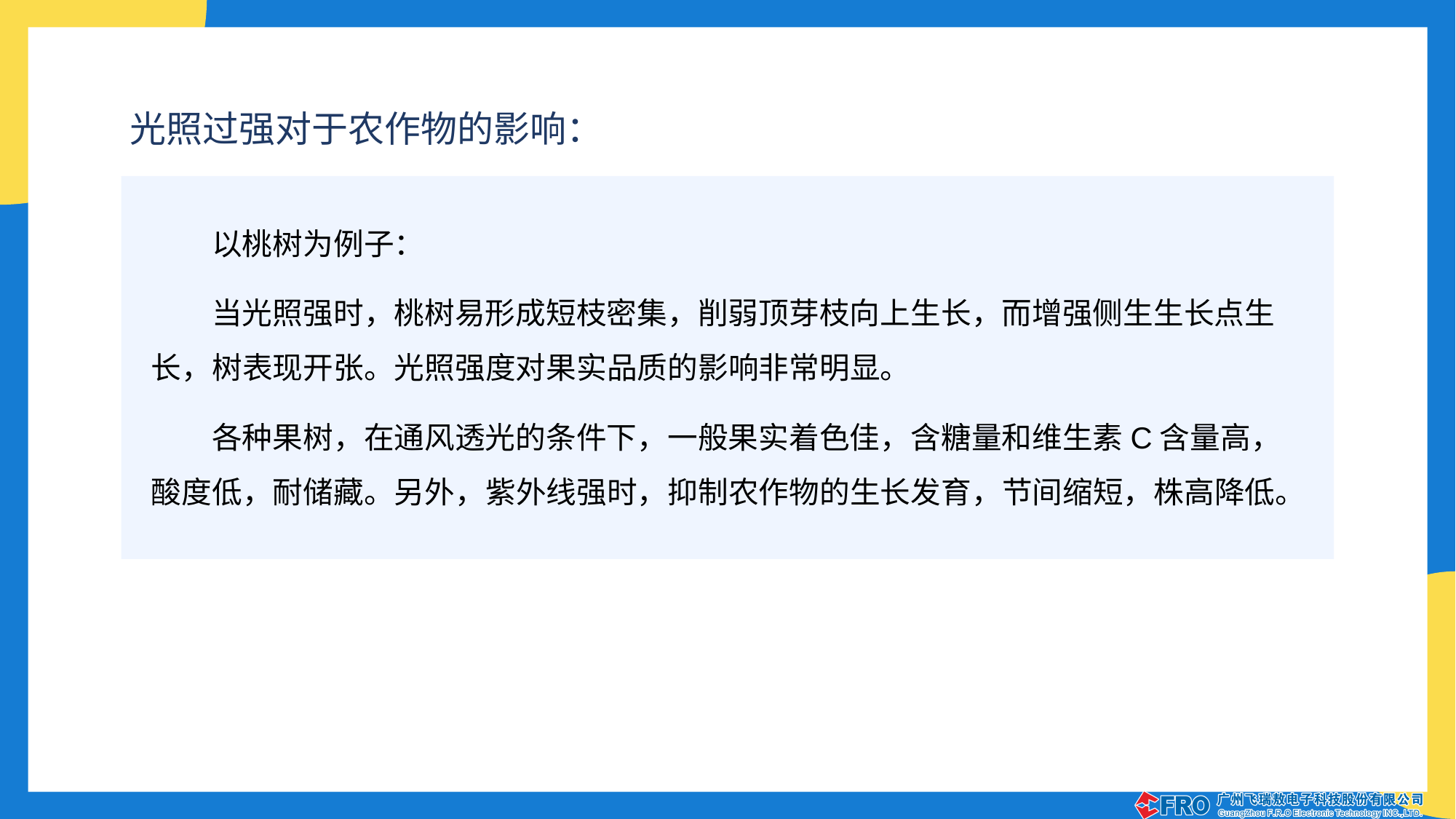

光照过强对于农作物的影响：
以桃树为例子：
当光照强时，桃树易形成短枝密集，削弱顶芽枝向上生长，而增强侧生生长点生长，树表现开张。光照强度对果实品质的影响非常明显。
各种果树，在通风透光的条件下，一般果实着色佳，含糖量和维生素C含量高，酸度低，耐储藏。另外，紫外线强时，抑制农作物的生长发育，节间缩短，株高降低。